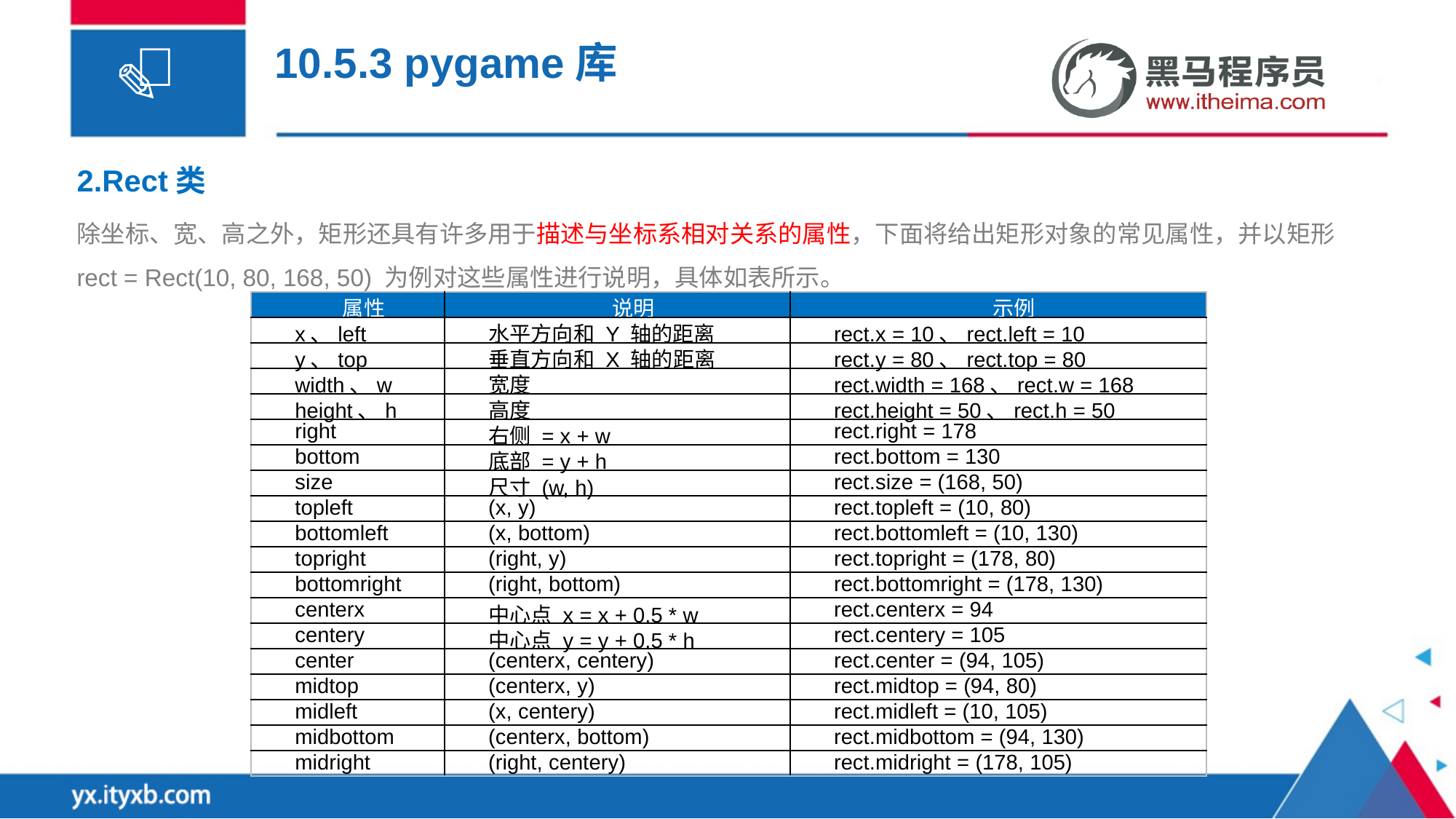

# 10.5.3 pygame库
2.Rect类
除坐标、宽、高之外，矩形还具有许多用于描述与坐标系相对关系的属性，下面将给出矩形对象的常见属性，并以矩形 rect = Rect(10, 80, 168, 50) 为例对这些属性进行说明，具体如表所示。
| 属性 | 说明 | 示例 |
| --- | --- | --- |
| x、left | 水平方向和 Y 轴的距离 | rect.x = 10、rect.left = 10 |
| y、top | 垂直方向和 X 轴的距离 | rect.y = 80、rect.top = 80 |
| width、w | 宽度 | rect.width = 168、rect.w = 168 |
| height、h | 高度 | rect.height = 50、rect.h = 50 |
| right | 右侧 = x + w | rect.right = 178 |
| bottom | 底部 = y + h | rect.bottom = 130 |
| size | 尺寸 (w, h) | rect.size = (168, 50) |
| topleft | (x, y) | rect.topleft = (10, 80) |
| bottomleft | (x, bottom) | rect.bottomleft = (10, 130) |
| topright | (right, y) | rect.topright = (178, 80) |
| bottomright | (right, bottom) | rect.bottomright = (178, 130) |
| centerx | 中心点 x = x + 0.5 \* w | rect.centerx = 94 |
| centery | 中心点 y = y + 0.5 \* h | rect.centery = 105 |
| center | (centerx, centery) | rect.center = (94, 105) |
| midtop | (centerx, y) | rect.midtop = (94, 80) |
| midleft | (x, centery) | rect.midleft = (10, 105) |
| midbottom | (centerx, bottom) | rect.midbottom = (94, 130) |
| midright | (right, centery) | rect.midright = (178, 105) |